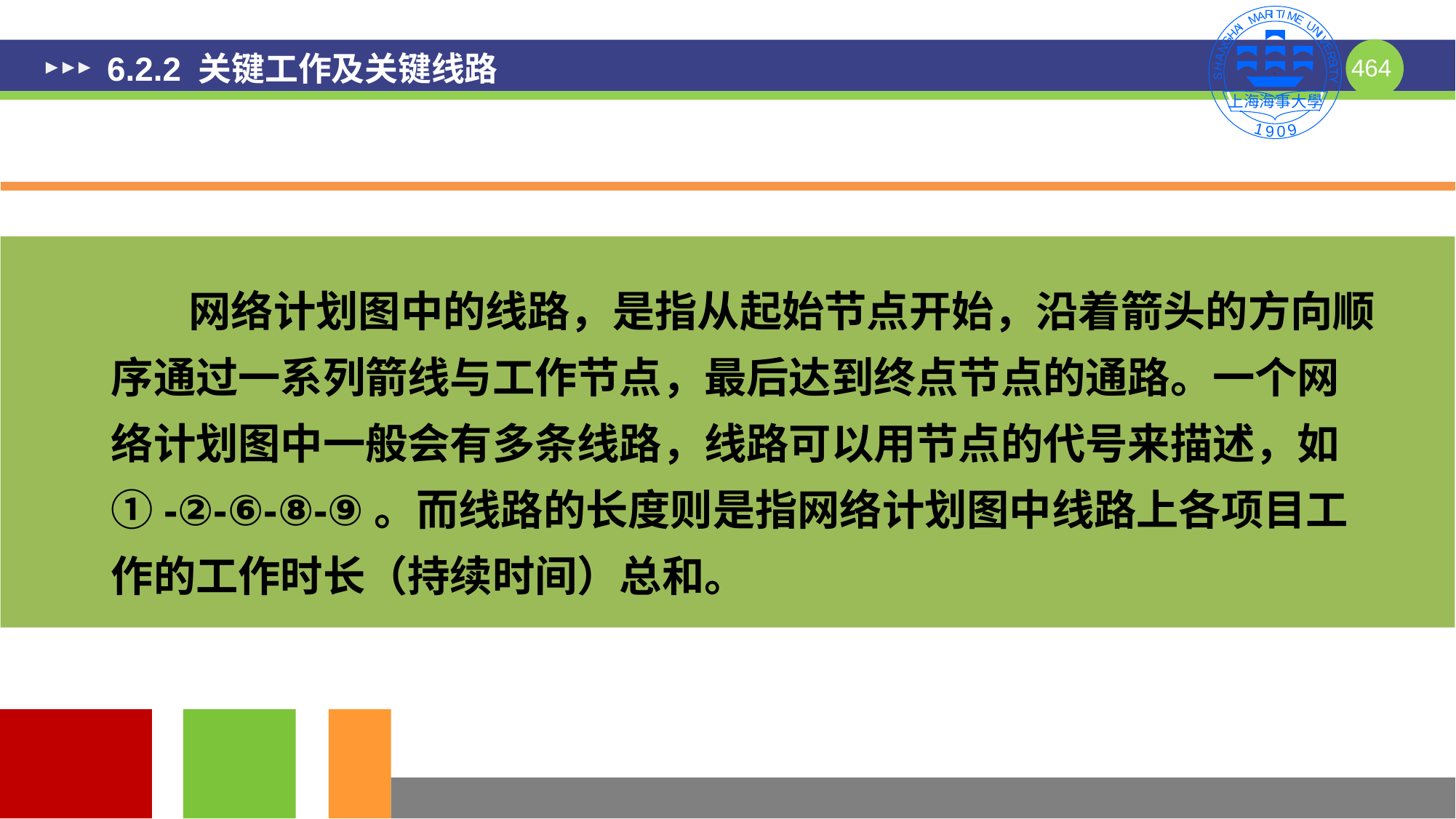

# 6.2.2 关键工作及关键线路

       网络计划图中的线路，是指从起始节点开始，沿着箭头的方向顺序通过一系列箭线与工作节点，最后达到终点节点的通路。一个网络计划图中一般会有多条线路，线路可以用节点的代号来描述，如①-②-⑥-⑧-⑨。而线路的长度则是指网络计划图中线路上各项目工作的工作时长（持续时间）总和。

464